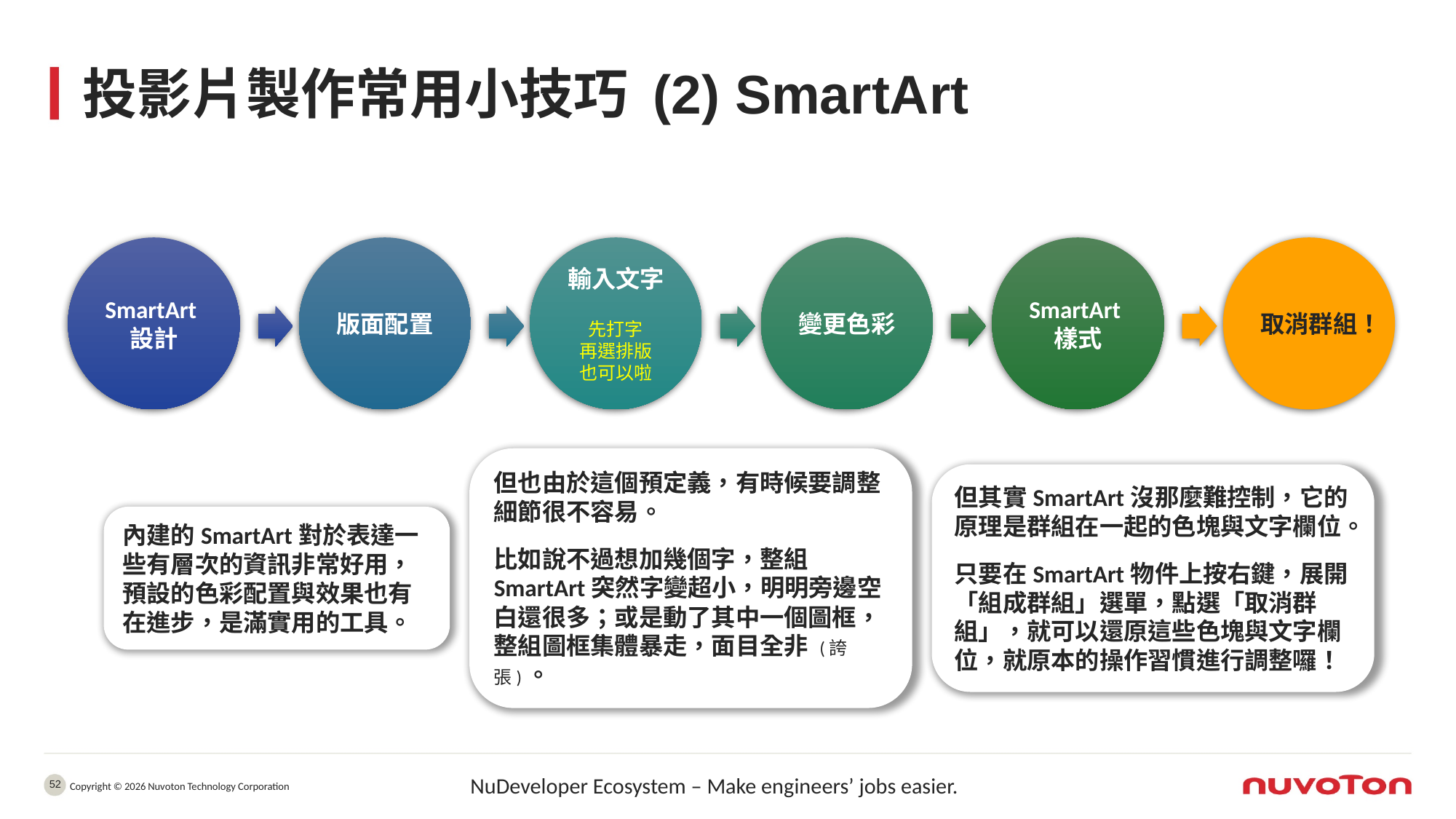

# 投影片製作常用小技巧 (2) SmartArt
SmartArt設計
版面配置
輸入文字
先打字
再選排版
也可以啦
變更色彩
SmartArt樣式
取消群組！

內建的SmartArt對於表達一些有層次的資訊非常好用，預設的色彩配置與效果也有在進步，是滿實用的工具。
但也由於這個預定義，有時候要調整細節很不容易。
比如說不過想加幾個字，整組SmartArt突然字變超小，明明旁邊空白還很多；或是動了其中一個圖框，整組圖框集體暴走，面目全非 (誇張)。
但其實SmartArt沒那麼難控制，它的原理是群組在一起的色塊與文字欄位。
只要在SmartArt物件上按右鍵，展開「組成群組」選單，點選「取消群組」，就可以還原這些色塊與文字欄位，就原本的操作習慣進行調整囉！
52